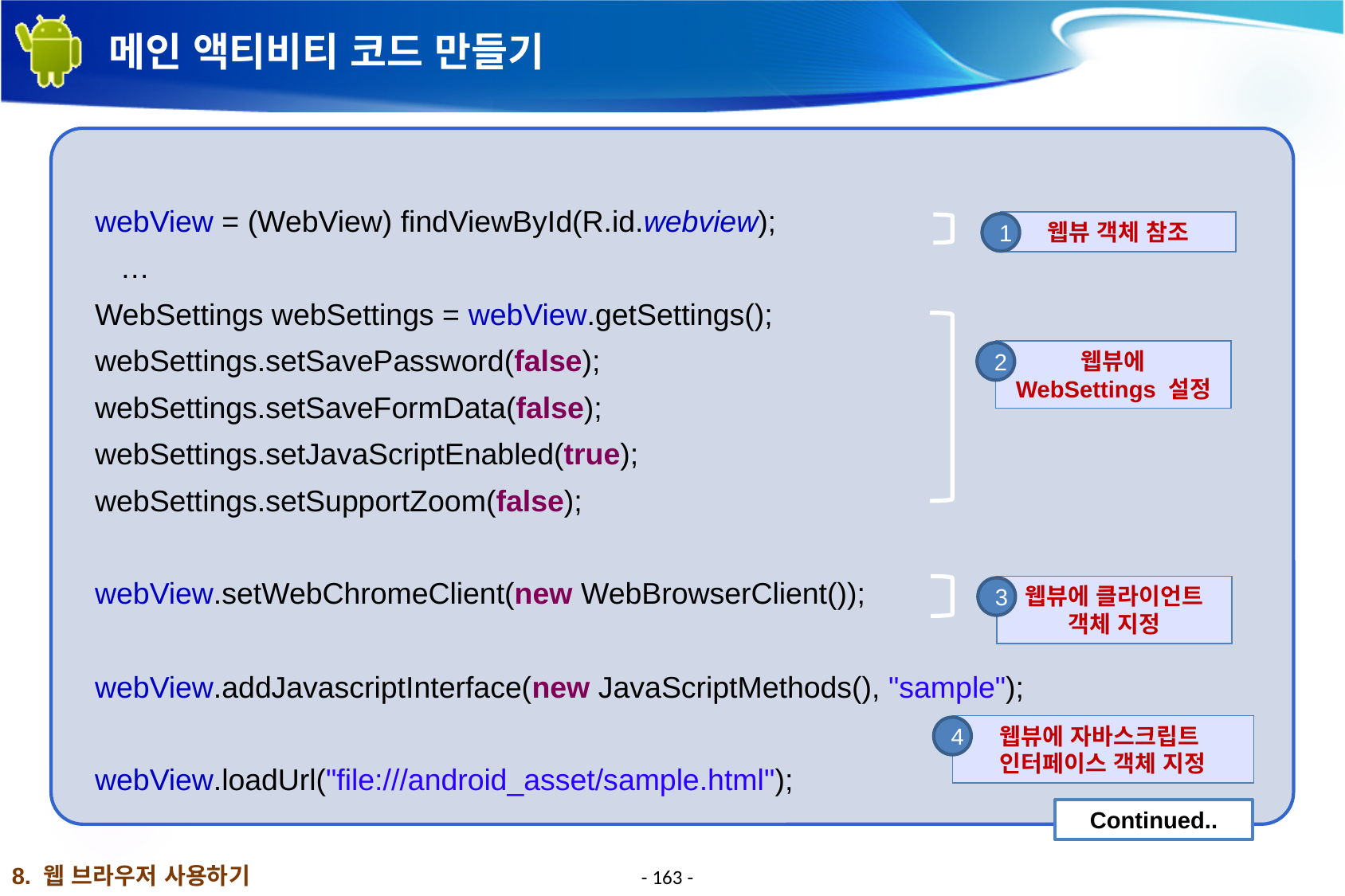

# 메인 액티비티 코드 만들기

webView = (WebView) findViewById(R.id.webview);
   …
WebSettings webSettings = webView.getSettings();
webSettings.setSavePassword(false);
webSettings.setSaveFormData(false);
webSettings.setJavaScriptEnabled(true);
webSettings.setSupportZoom(false);

webView.setWebChromeClient(new WebBrowserClient());

webView.addJavascriptInterface(new JavaScriptMethods(), "sample");

webView.loadUrl("file:///android_asset/sample.html");
웹뷰 객체 참조
1

웹뷰에 WebSettings 설정
2

웹뷰에 클라이언트 객체 지정
3
웹뷰에 자바스크립트
인터페이스 객체 지정
4
Continued..
8. 웹 브라우저 사용하기